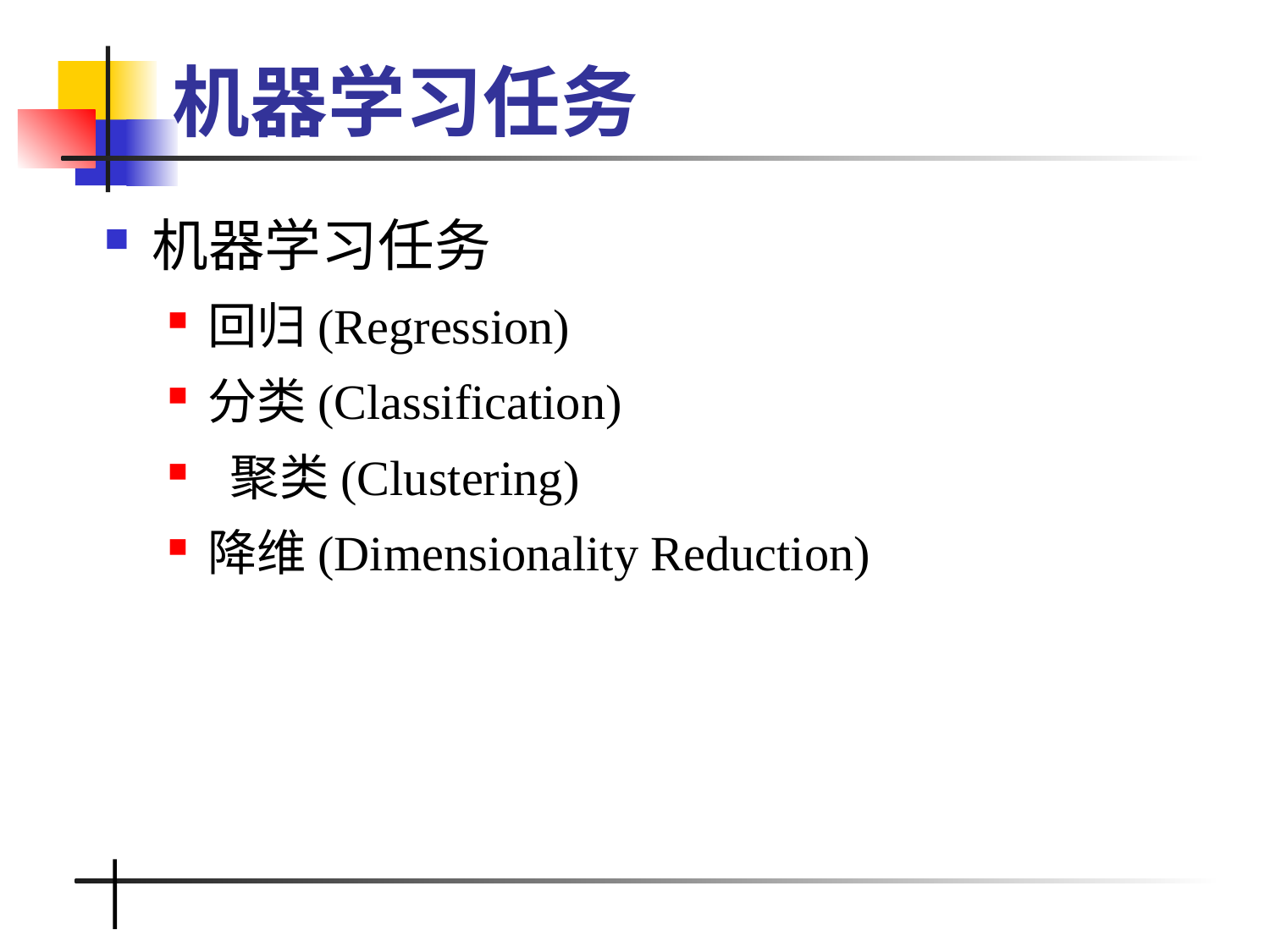

# 机器学习任务
机器学习任务
回归(Regression)
分类(Classification)
 聚类(Clustering)
降维(Dimensionality Reduction)